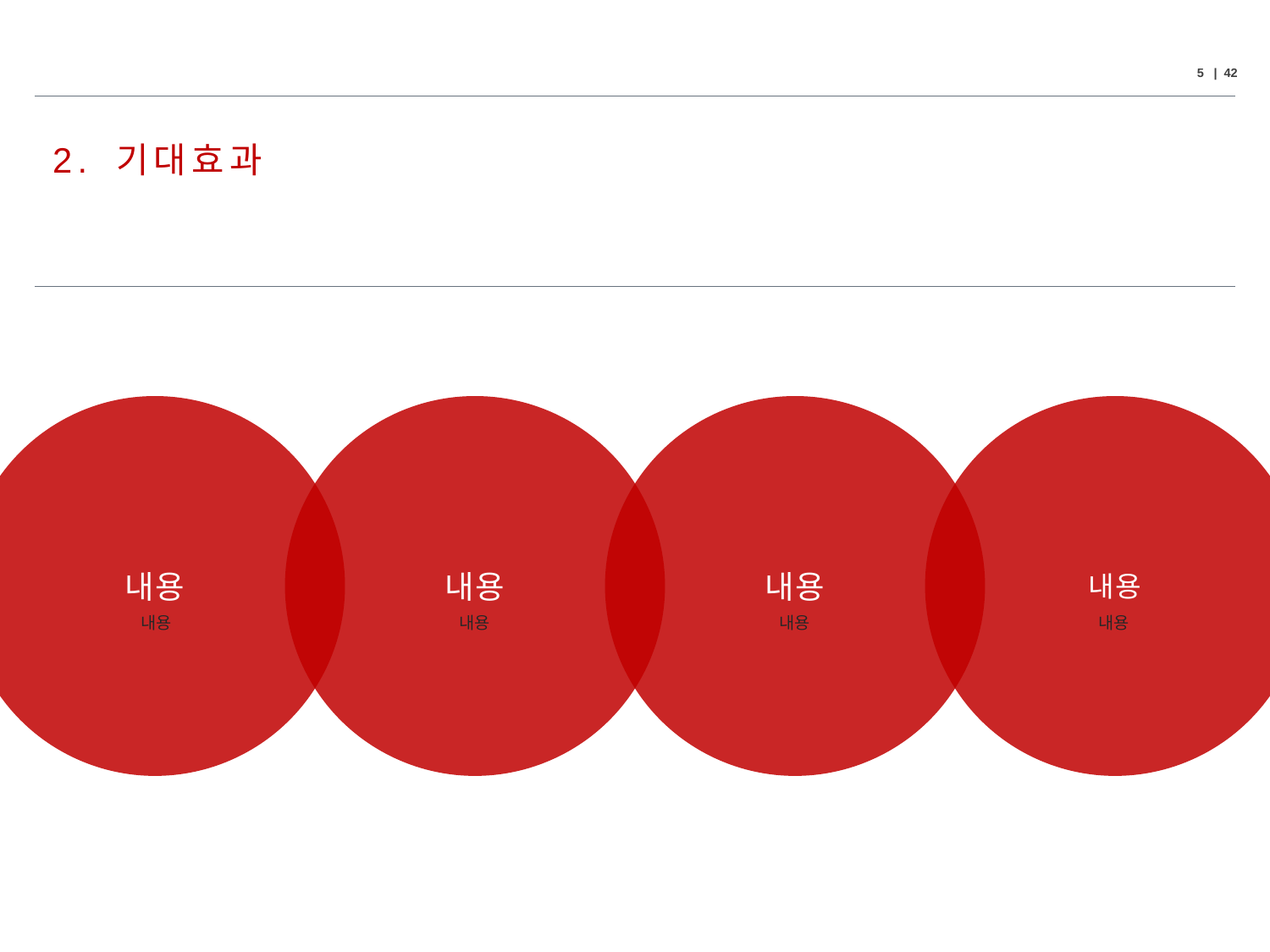

5   |  42
 2. 기대효과
내용
내용
내용
내용
내용
내용
내용
내용